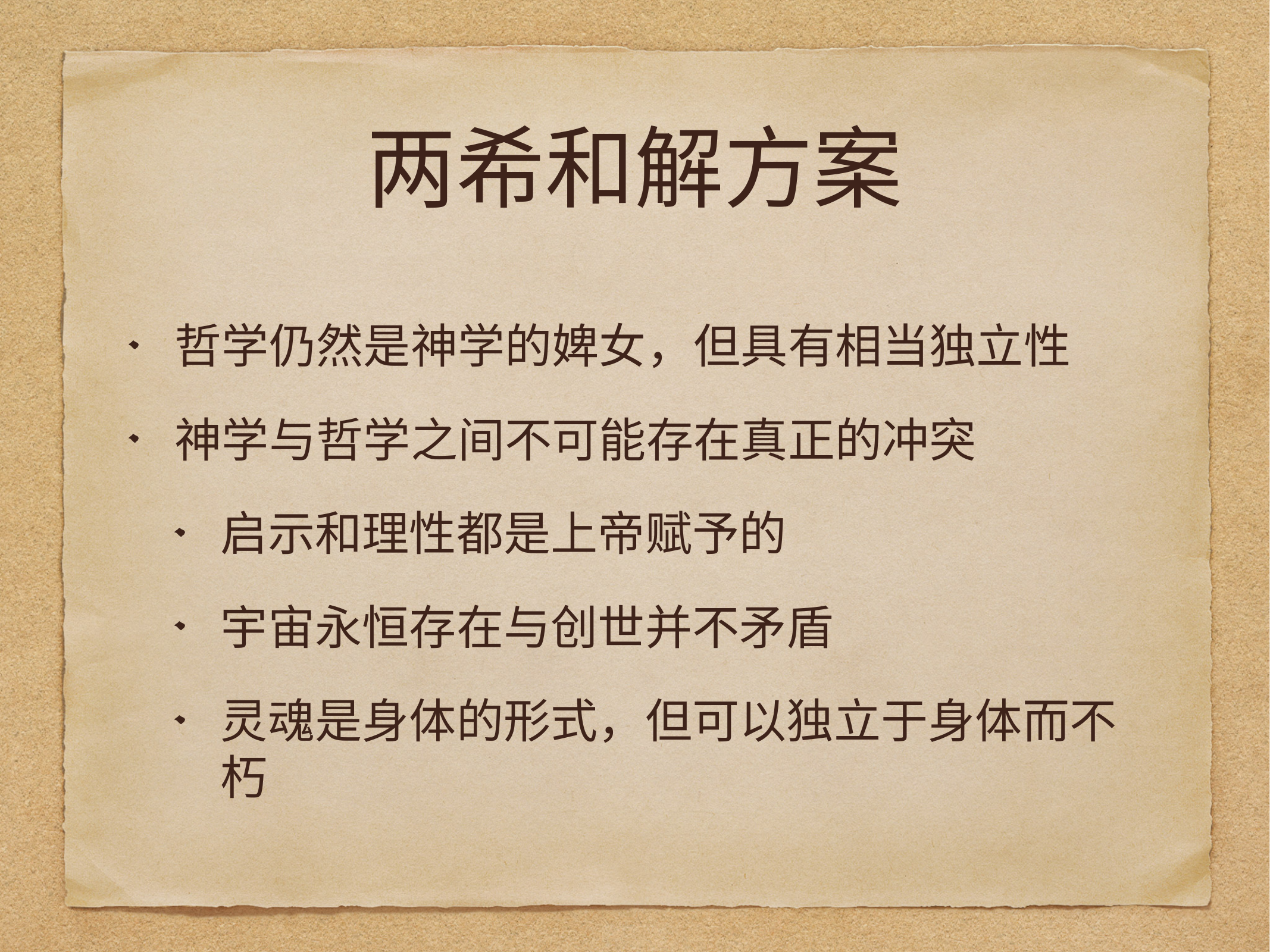

# 两希和解方案
哲学仍然是神学的婢女，但具有相当独立性
神学与哲学之间不可能存在真正的冲突
启示和理性都是上帝赋予的
宇宙永恒存在与创世并不矛盾
灵魂是身体的形式，但可以独立于身体而不朽